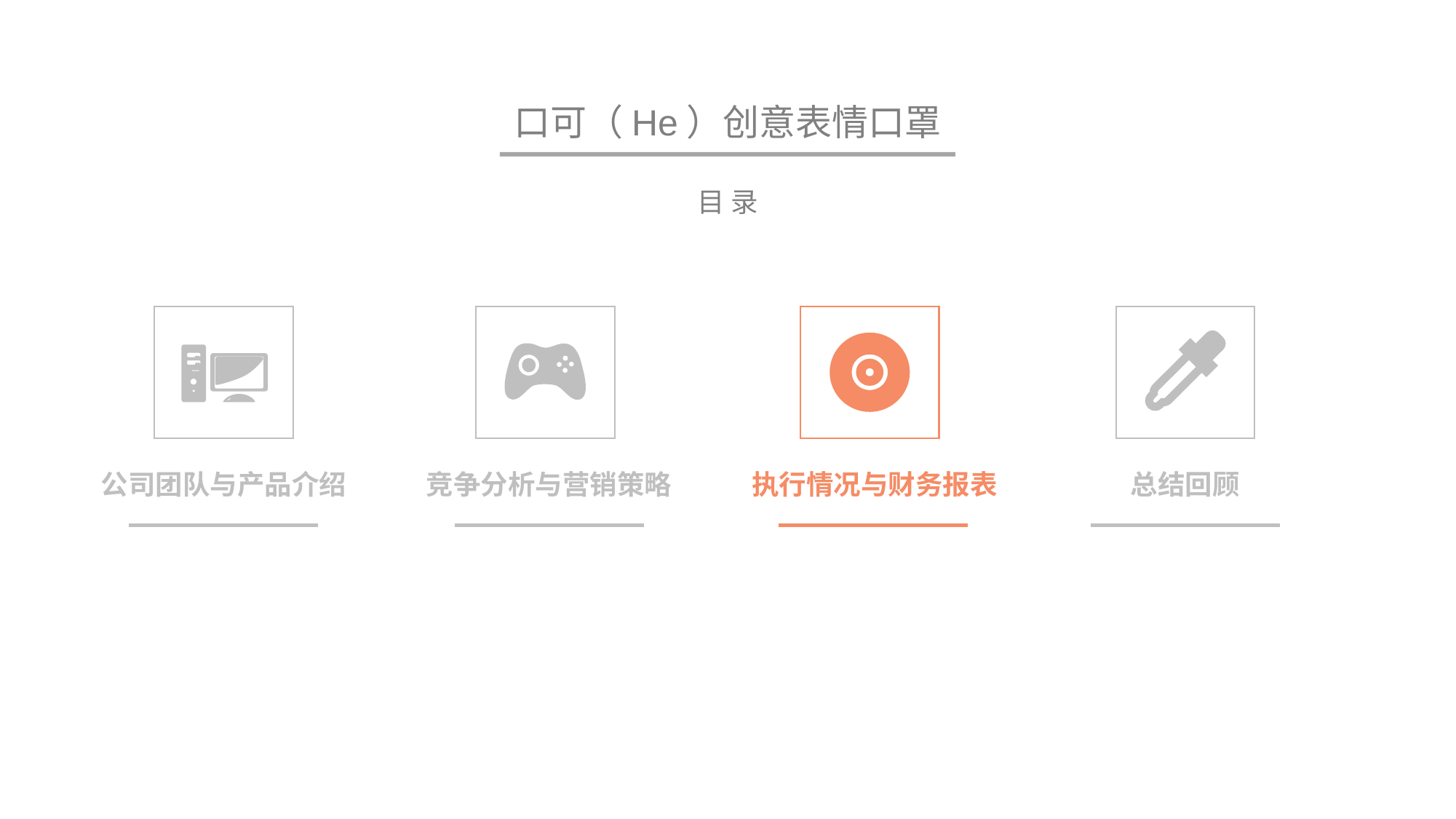

口可（He）创意表情口罩

目 录

公司团队与产品介绍
竞争分析与营销策略
执行情况与财务报表
总结回顾